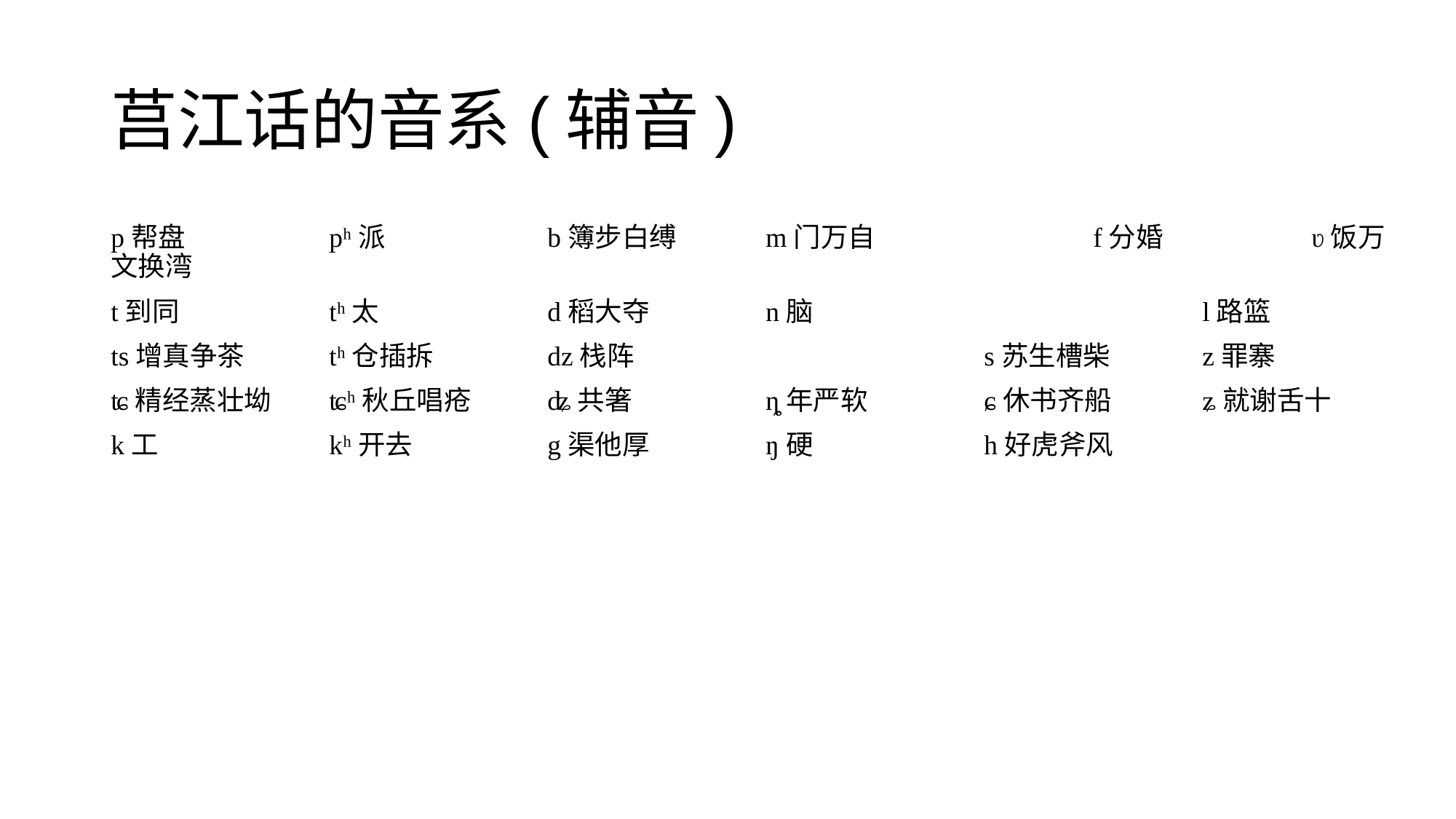

# 莒江话的音系(辅音)
p帮盘		pʰ派		b簿步白缚	m门万自		f分婚		ʋ饭万文换湾
t到同		tʰ太		d稻大夺		n脑				l路篮
ts增真争茶	tʰ仓插拆		dz栈阵				s苏生槽柴	z罪寨
ʨ精经蒸壮坳	ʨʰ秋丘唱疮	ʥ共箸		ȵ年严软		ɕ休书齐船 	ʑ就谢舌十
k工		kʰ开去		g渠他厚 		ŋ硬		h好虎斧风